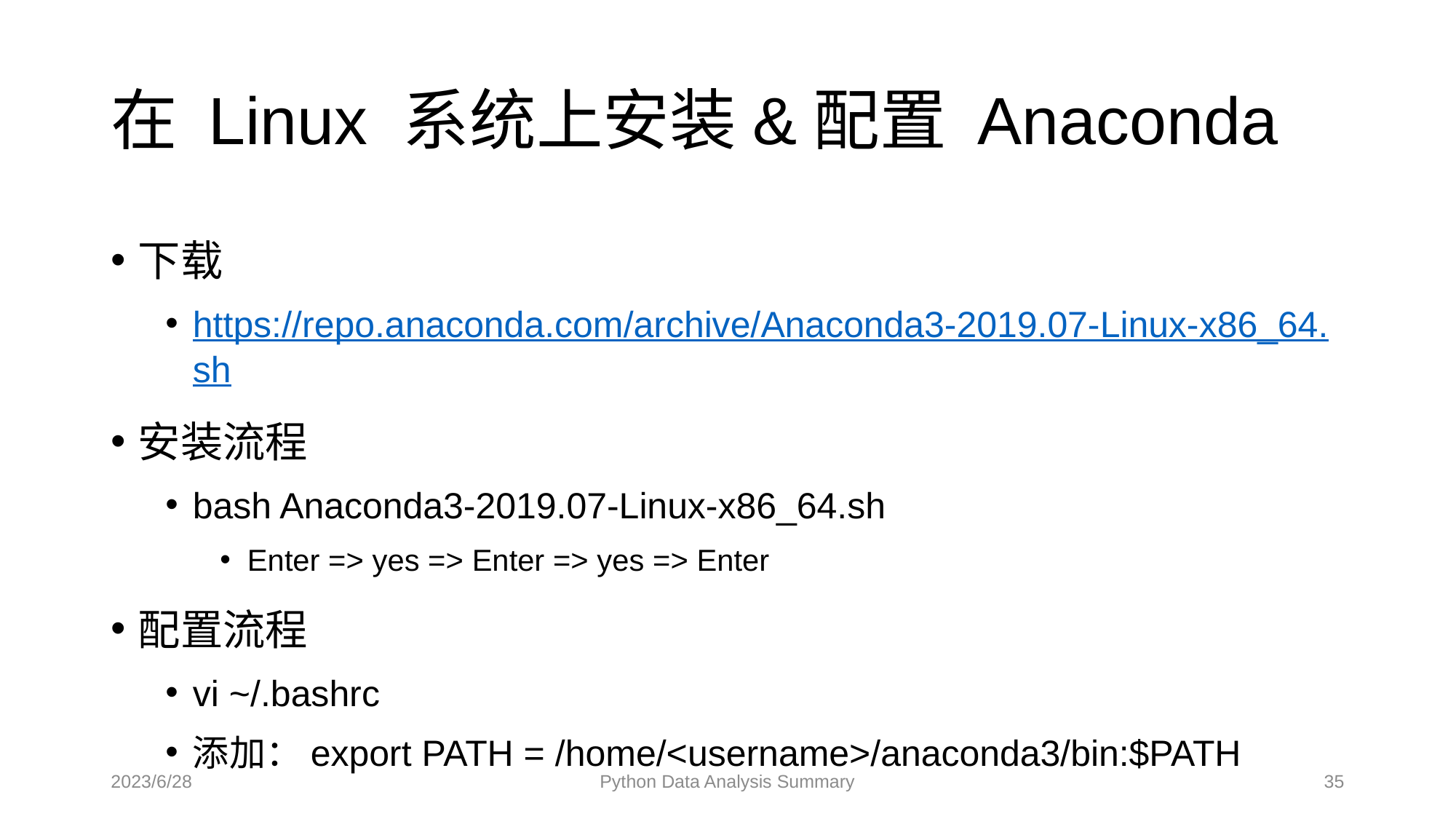

# 在 Linux 系统上安装&配置 Anaconda
下载
https://repo.anaconda.com/archive/Anaconda3-2019.07-Linux-x86_64.sh
安装流程
bash Anaconda3-2019.07-Linux-x86_64.sh
Enter => yes => Enter => yes => Enter
配置流程
vi ~/.bashrc
添加：export PATH = /home/<username>/anaconda3/bin:$PATH
2023/6/28
Python Data Analysis Summary
35